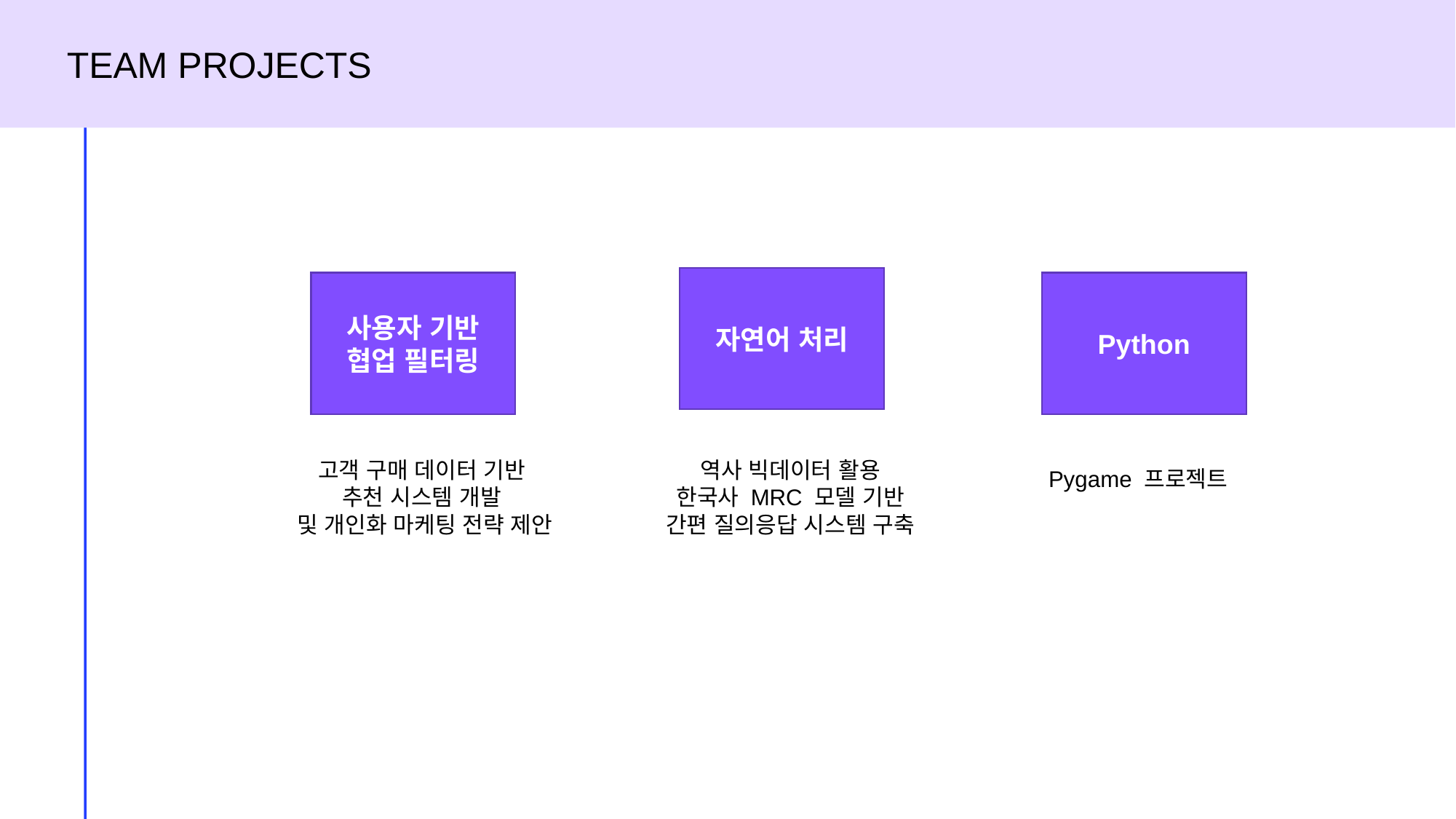

TEAM PROJECTS
자연어 처리
사용자 기반
협업 필터링
Python
역사 빅데이터 활용
한국사 MRC 모델 기반
간편 질의응답 시스템 구축
고객 구매 데이터 기반
추천 시스템 개발
및 개인화 마케팅 전략 제안
Pygame 프로젝트